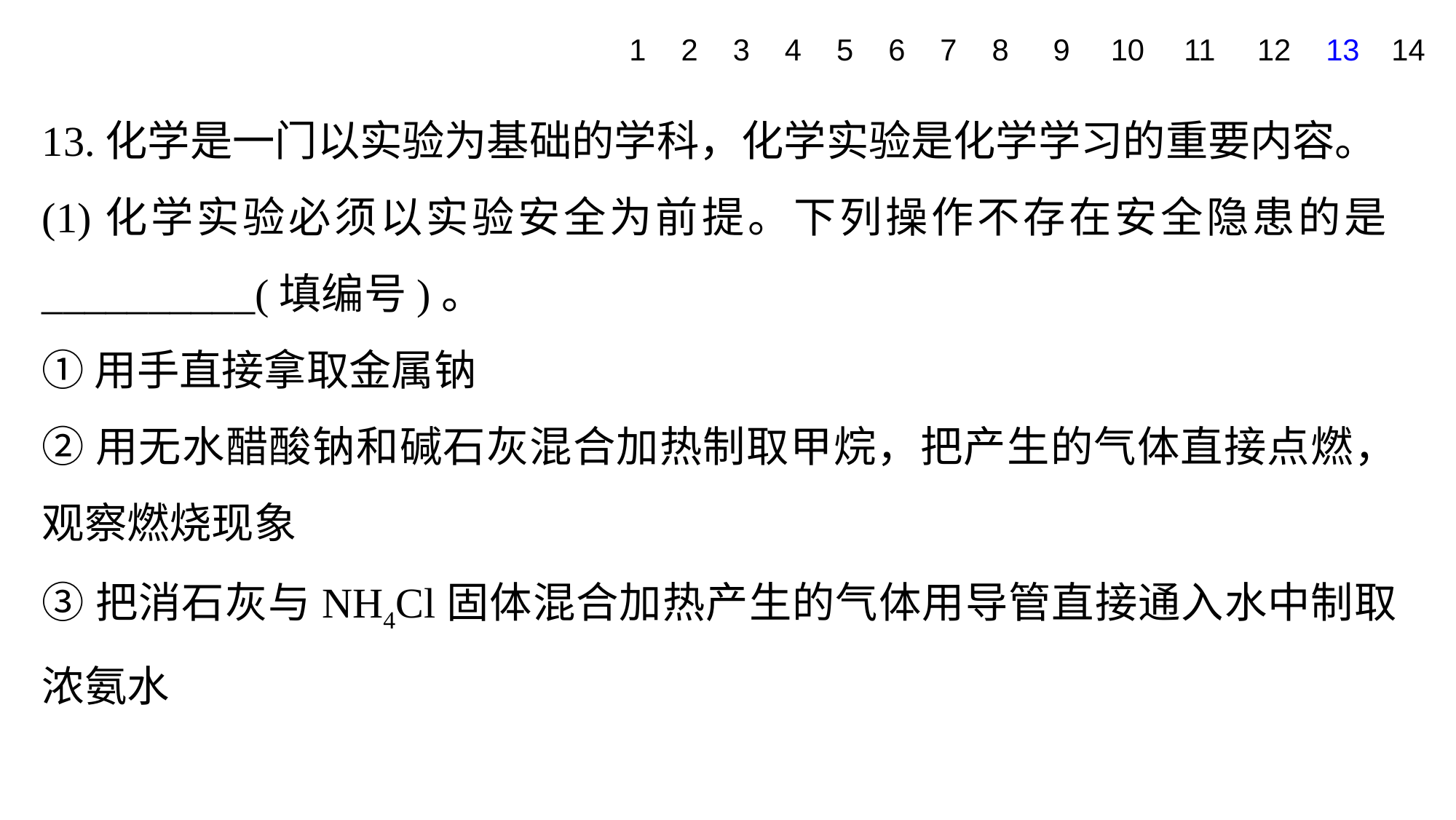

1
2
3
4
5
6
7
8
9
10
11
12
13
14
13.化学是一门以实验为基础的学科，化学实验是化学学习的重要内容。
(1)化学实验必须以实验安全为前提。下列操作不存在安全隐患的是__________(填编号)。
①用手直接拿取金属钠
②用无水醋酸钠和碱石灰混合加热制取甲烷，把产生的气体直接点燃，观察燃烧现象
③把消石灰与NH4Cl固体混合加热产生的气体用导管直接通入水中制取浓氨水